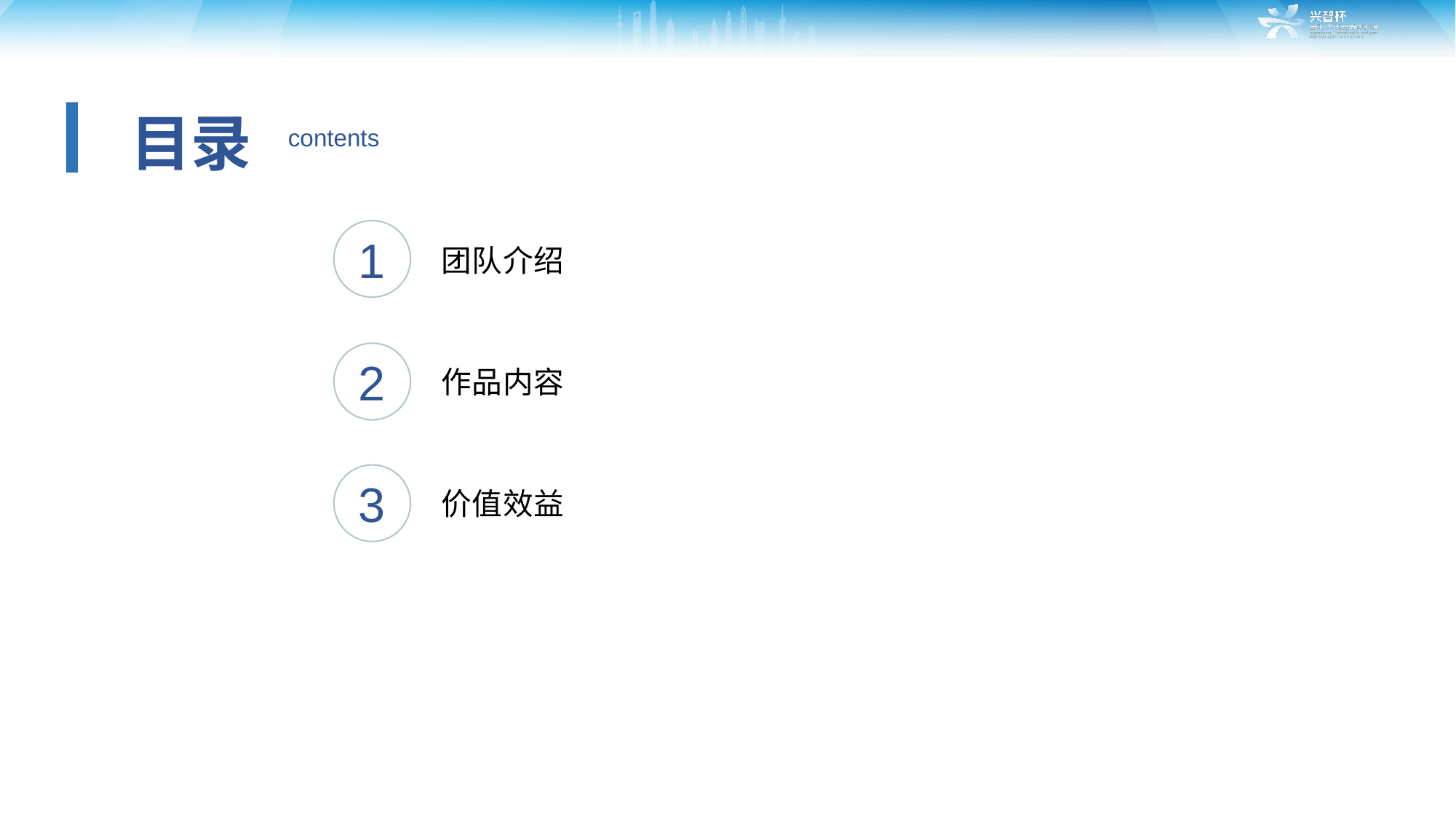

目录

contents
1
团队介绍
2
作品内容
3
价值效益